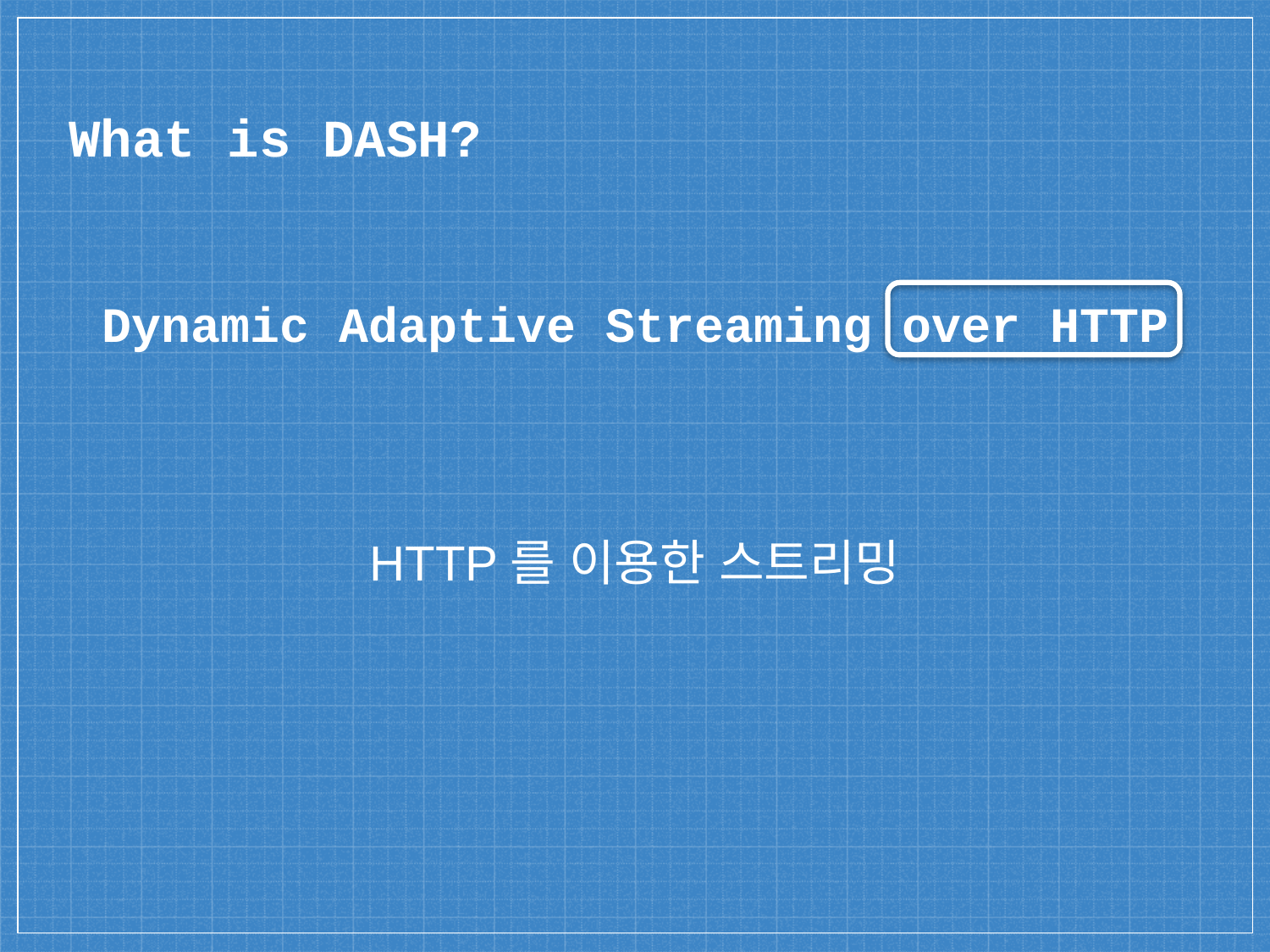

# What is DASH?

Dynamic Adaptive Streaming over HTTP

HTTP를 이용한 스트리밍